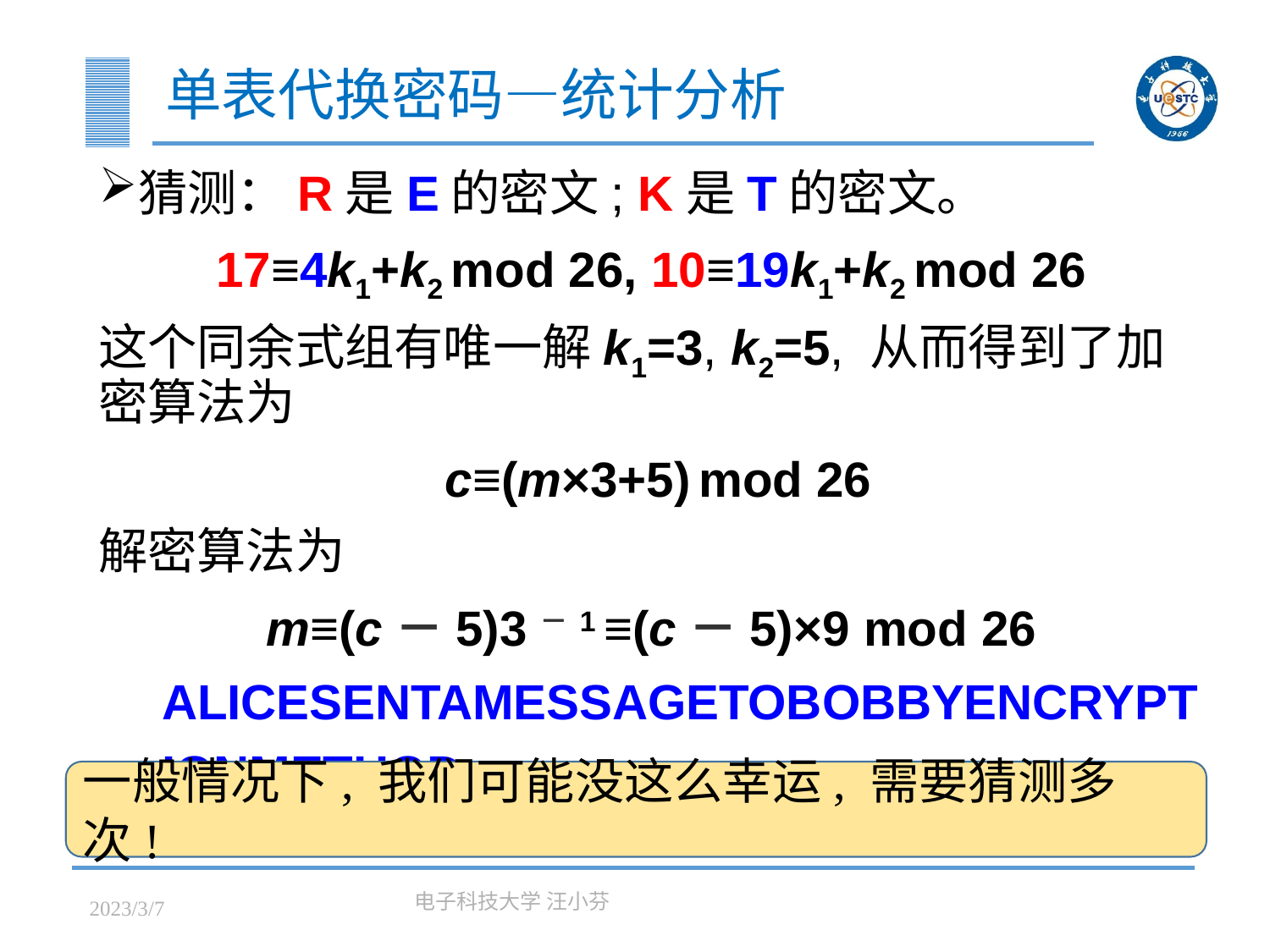

# 单表代换密码—统计分析
猜测：R是E的密文; K是T的密文。
17≡4k1+k2 mod 26, 10≡19k1+k2 mod 26
这个同余式组有唯一解k1=3, k2=5, 从而得到了加密算法为
 c≡(m×3+5) mod 26
解密算法为
m≡(c－5)3－1 ≡(c－5)×9 mod 26
ALICESENTAMESSAGETOBOBBYENCRYPTIONMETHOD

一般情况下, 我们可能没这么幸运, 需要猜测多次!
2023/3/7
电子科技大学 汪小芬